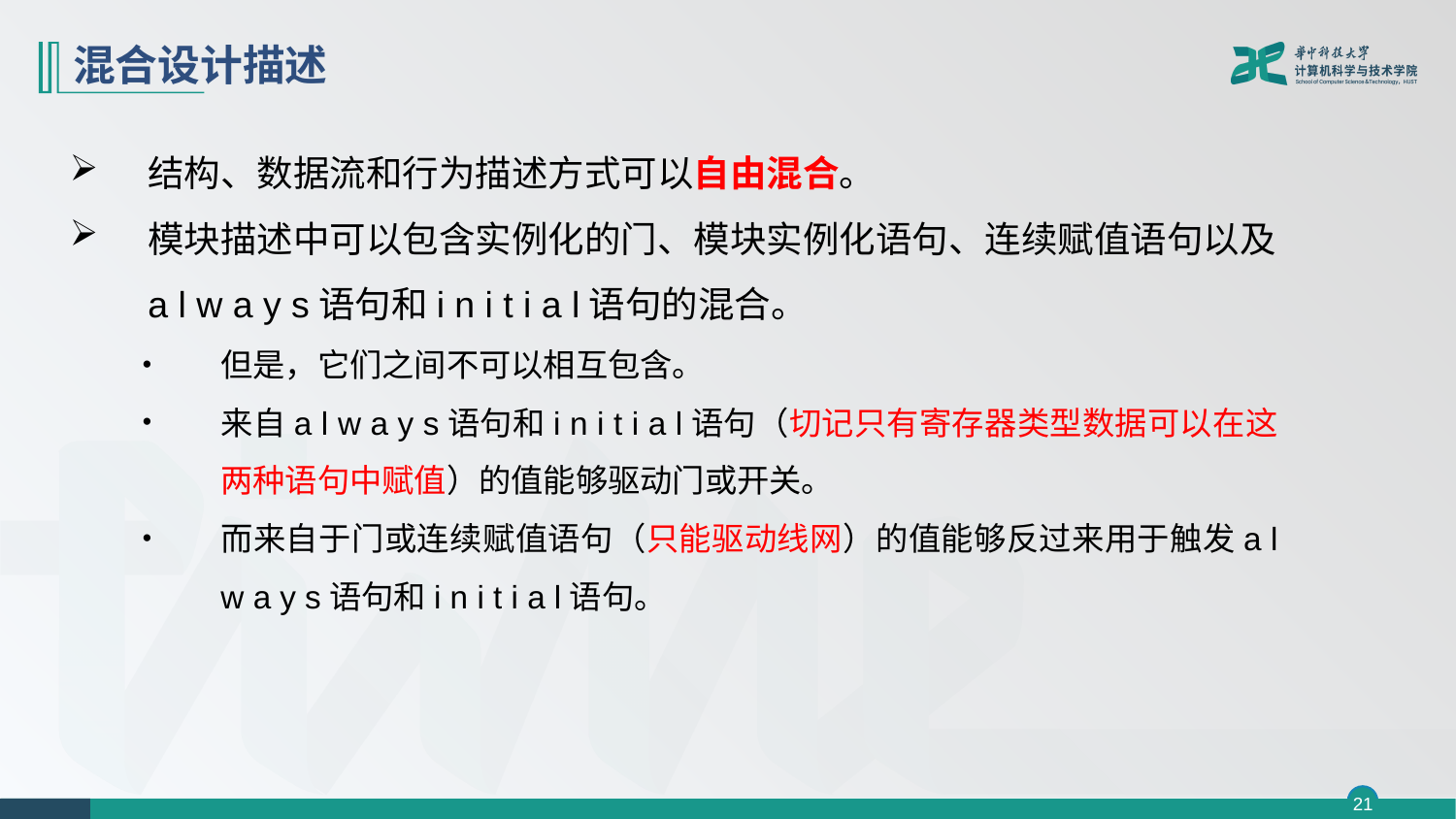

# 混合设计描述
结构、数据流和行为描述方式可以自由混合。
模块描述中可以包含实例化的门、模块实例化语句、连续赋值语句以及a l w a y s语句和i n i t i a l语句的混合。
但是，它们之间不可以相互包含。
来自a l w a y s语句和i n i t i a l语句（切记只有寄存器类型数据可以在这两种语句中赋值）的值能够驱动门或开关。
而来自于门或连续赋值语句（只能驱动线网）的值能够反过来用于触发a l w a y s语句和i n i t i a l语句。